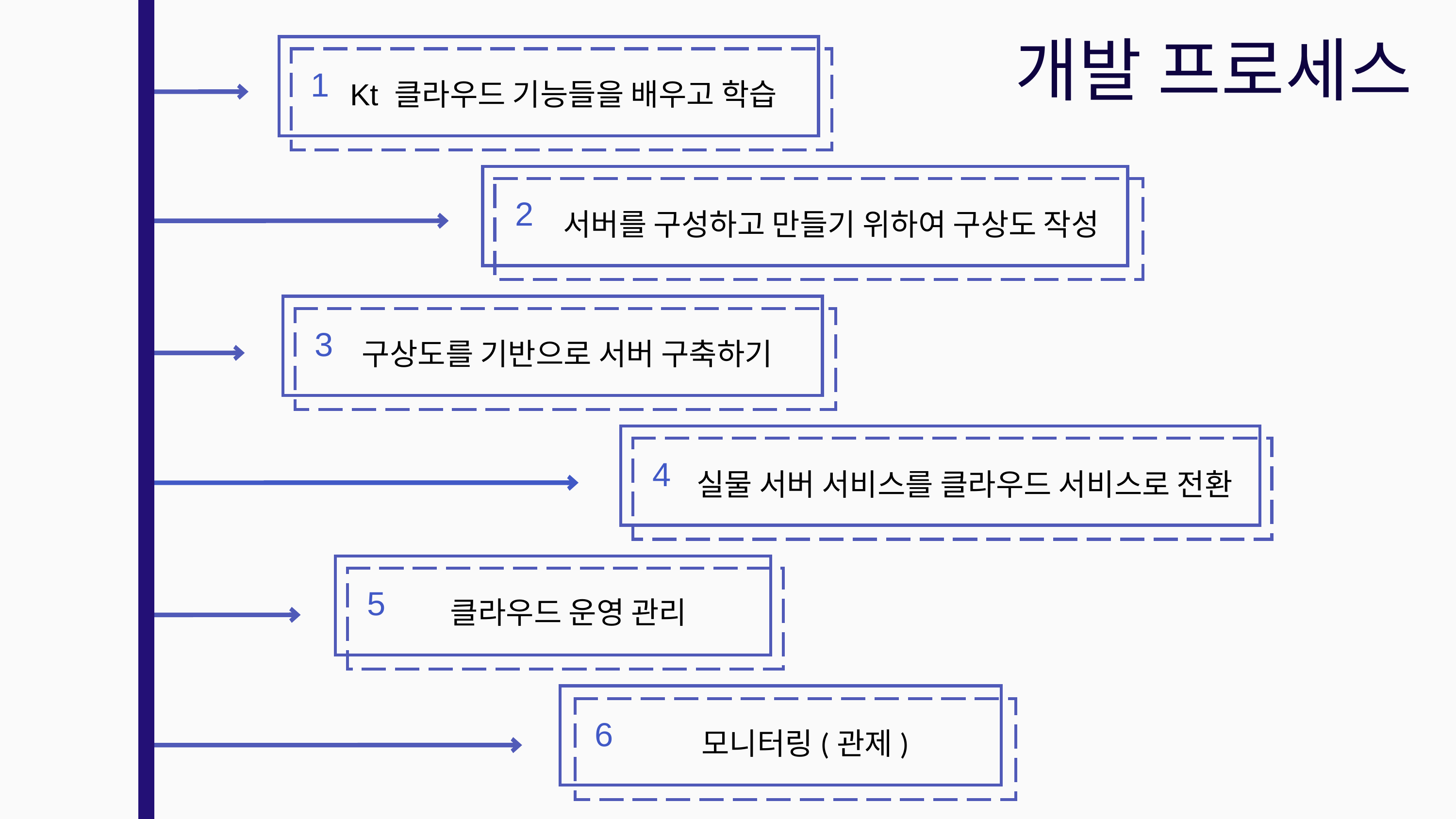

1
Kt 클라우드 기능들을 배우고 학습
개발 프로세스

2
서버를 구성하고 만들기 위하여 구상도 작성

3
구상도를 기반으로 서버 구축하기

4
실물 서버 서비스를 클라우드 서비스로 전환

5
클라우드 운영 관리

6
모니터링(관제)